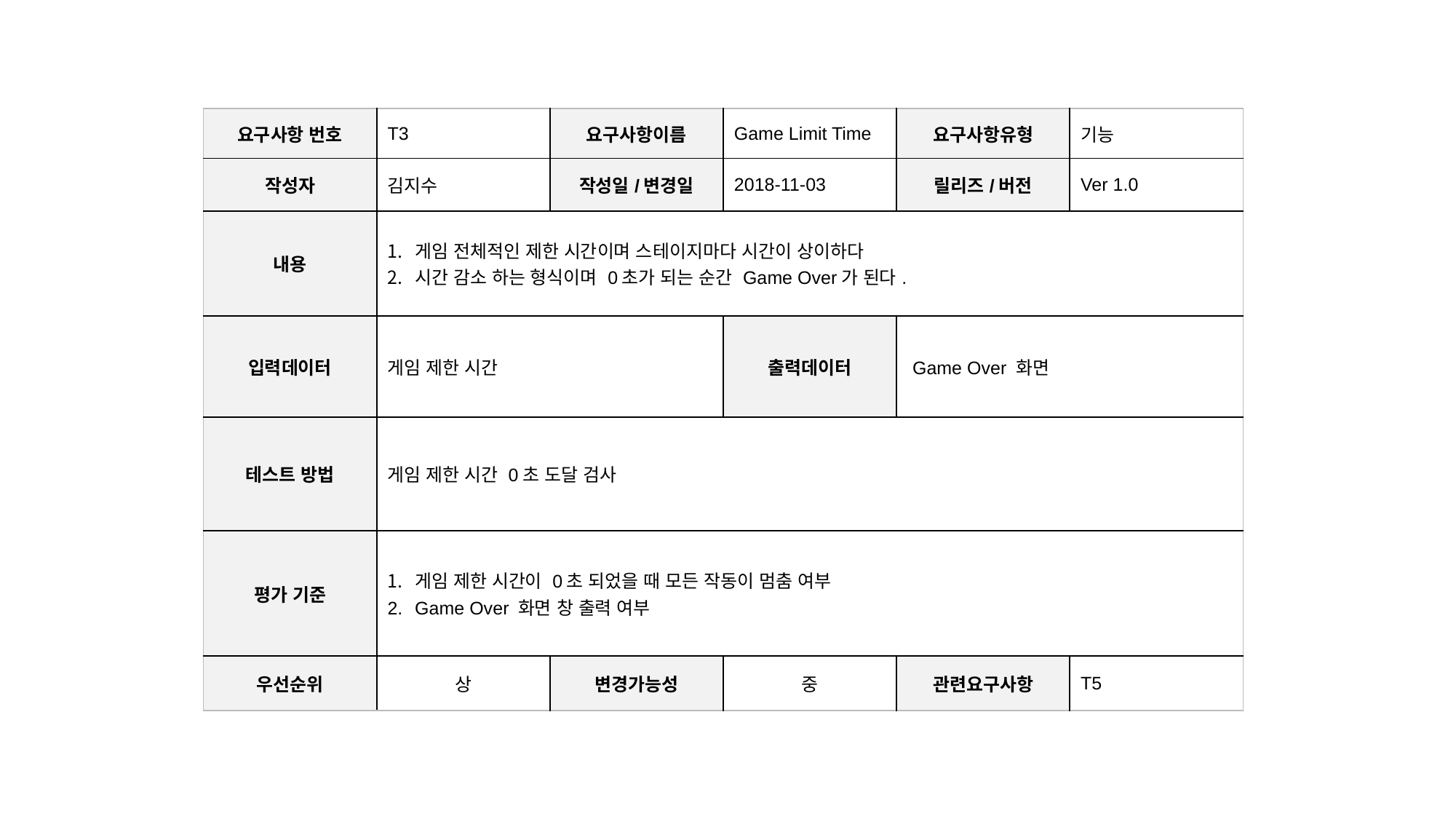

| 요구사항 번호 | T3 | 요구사항이름 | Game Limit Time | 요구사항유형 | 기능 |
| --- | --- | --- | --- | --- | --- |
| 작성자 | 김지수 | 작성일/변경일 | 2018-11-03 | 릴리즈/버전 | Ver 1.0 |
| 내용 | 게임 전체적인 제한 시간이며 스테이지마다 시간이 상이하다 시간 감소 하는 형식이며 0초가 되는 순간 Game Over가 된다. |  |  |  |  |
| 입력데이터 | 게임 제한 시간 |  | 출력데이터 | Game Over 화면 |  |
| 테스트 방법 | 게임 제한 시간 0초 도달 검사 |  |  |  |  |
| 평가 기준 | 게임 제한 시간이 0초 되었을 때 모든 작동이 멈춤 여부 Game Over 화면 창 출력 여부 |  |  |  |  |
| 우선순위 | 상 | 변경가능성 | 중 | 관련요구사항 | T5 |